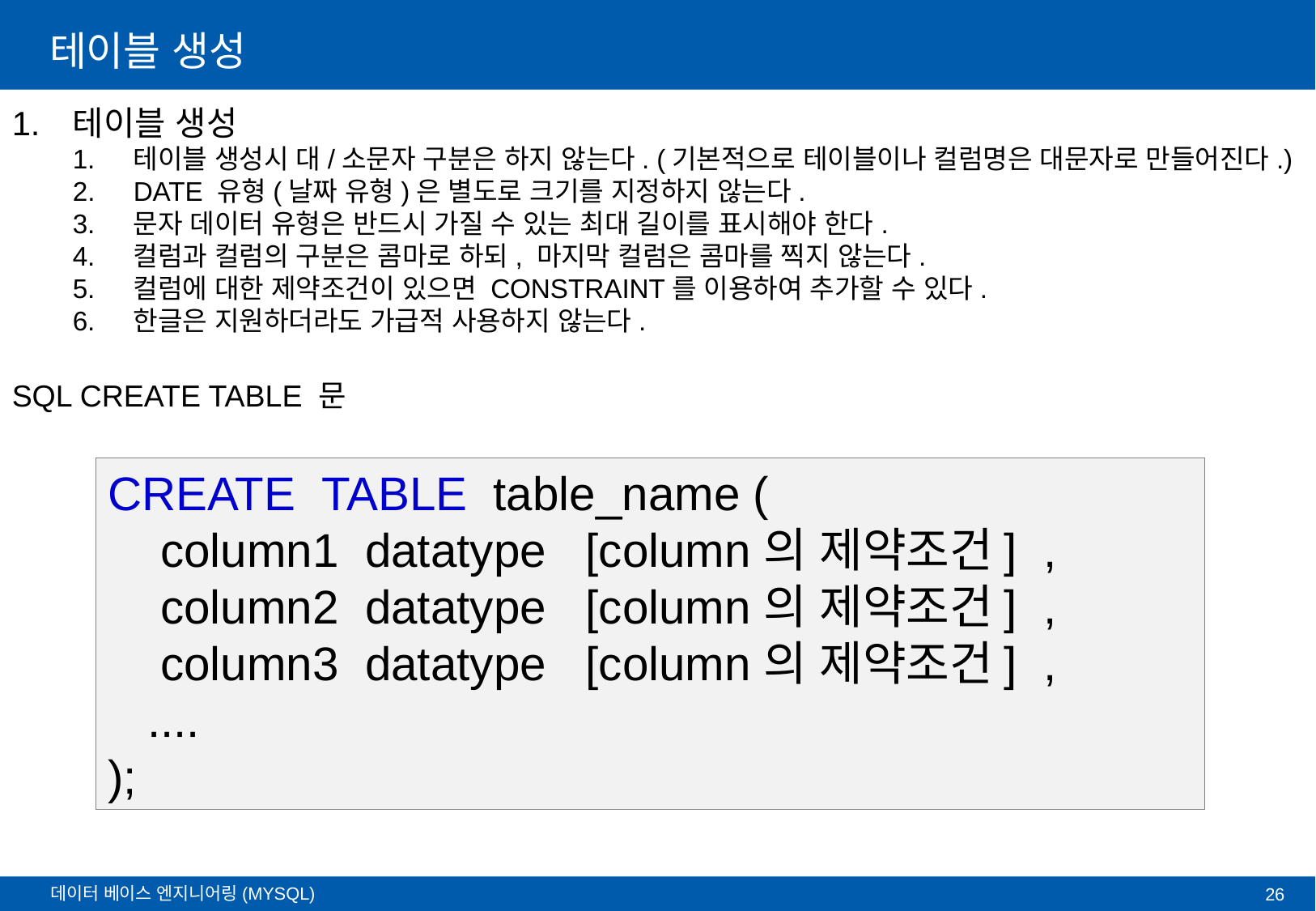

# 테이블 생성
테이블 생성
테이블 생성시 대/소문자 구분은 하지 않는다. (기본적으로 테이블이나 컬럼명은 대문자로 만들어진다.)
DATE 유형(날짜 유형)은 별도로 크기를 지정하지 않는다.
문자 데이터 유형은 반드시 가질 수 있는 최대 길이를 표시해야 한다.
컬럼과 컬럼의 구분은 콤마로 하되, 마지막 컬럼은 콤마를 찍지 않는다.
컬럼에 대한 제약조건이 있으면 CONSTRAINT를 이용하여 추가할 수 있다.
한글은 지원하더라도 가급적 사용하지 않는다.

SQL CREATE TABLE 문
CREATE  TABLE  table_name (
    column1  datatype   [column의 제약조건]  ,
    column2  datatype   [column의 제약조건]  ,
    column3  datatype   [column의 제약조건]  ,
   ....
);
26